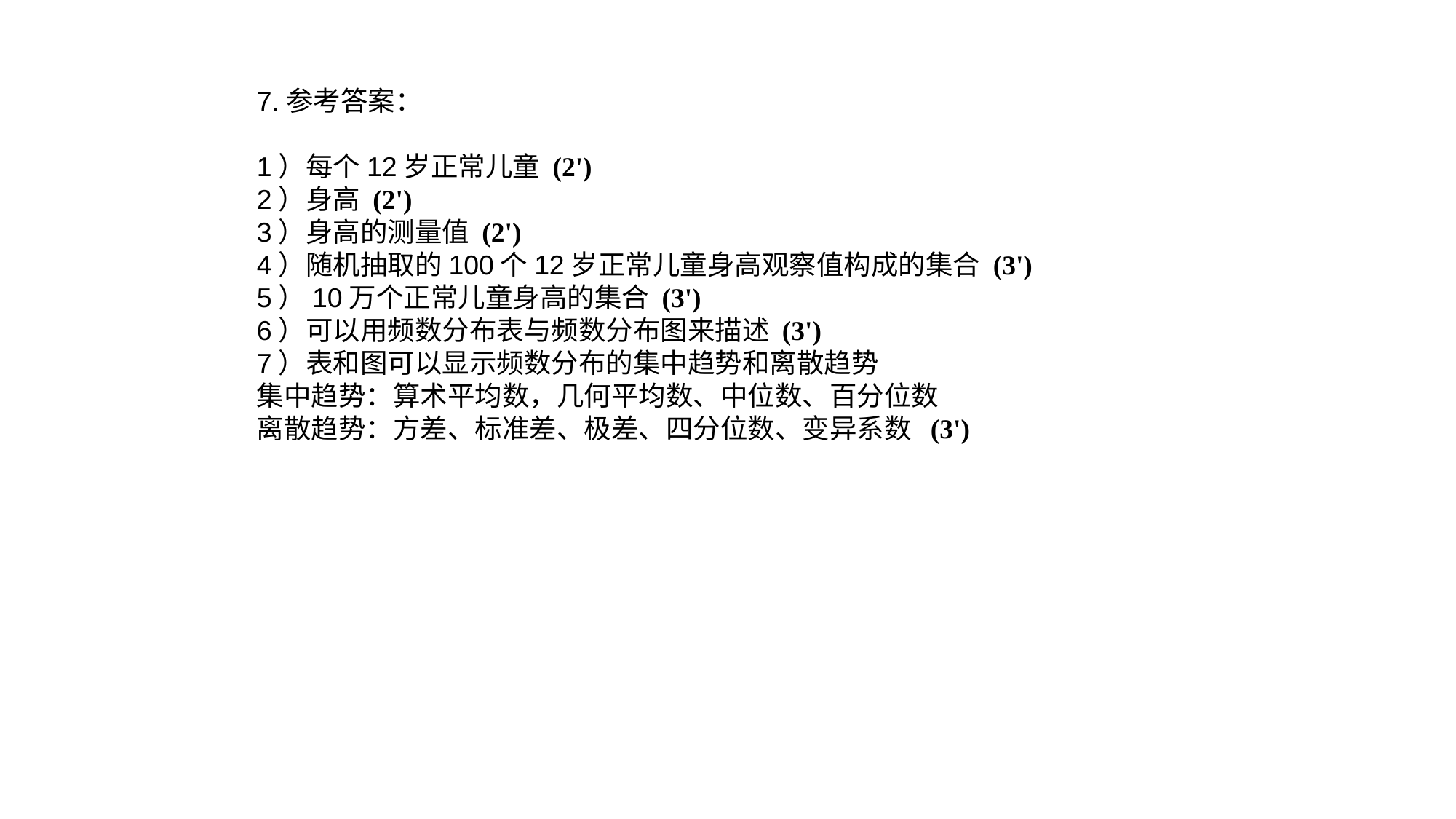

7.参考答案：

1）每个12岁正常儿童 (2')
2）身高 (2')
3）身高的测量值 (2')
4）随机抽取的100个12岁正常儿童身高观察值构成的集合 (3')
5）10万个正常儿童身高的集合 (3')
6）可以用频数分布表与频数分布图来描述 (3')
7）表和图可以显示频数分布的集中趋势和离散趋势
集中趋势：算术平均数，几何平均数、中位数、百分位数
离散趋势：方差、标准差、极差、四分位数、变异系数  (3')